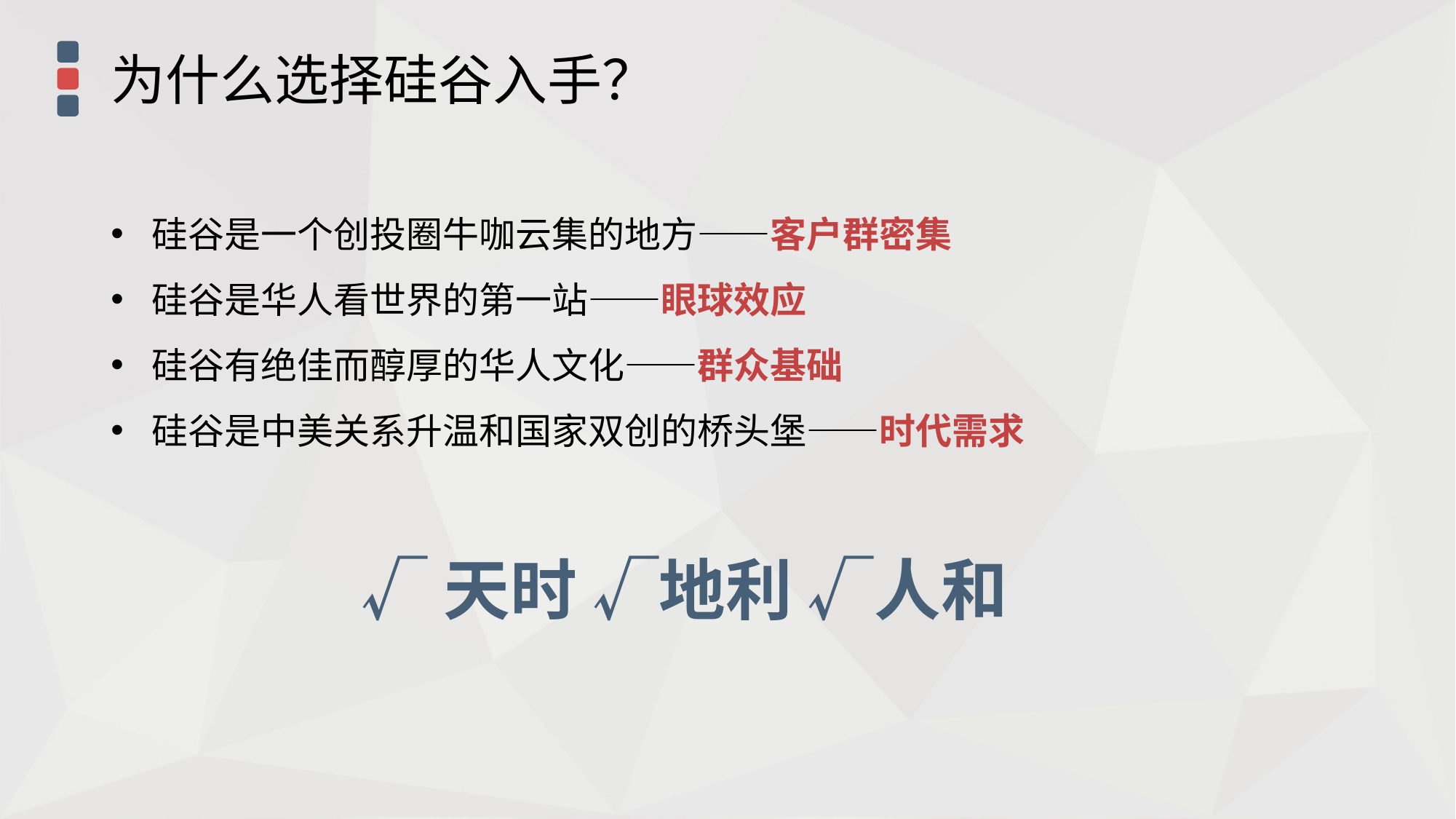

为什么选择硅谷入手？
硅谷是一个创投圈牛咖云集的地方——客户群密集
硅谷是华人看世界的第一站——眼球效应
硅谷有绝佳而醇厚的华人文化——群众基础
硅谷是中美关系升温和国家双创的桥头堡——时代需求

√天时 √地利 √人和